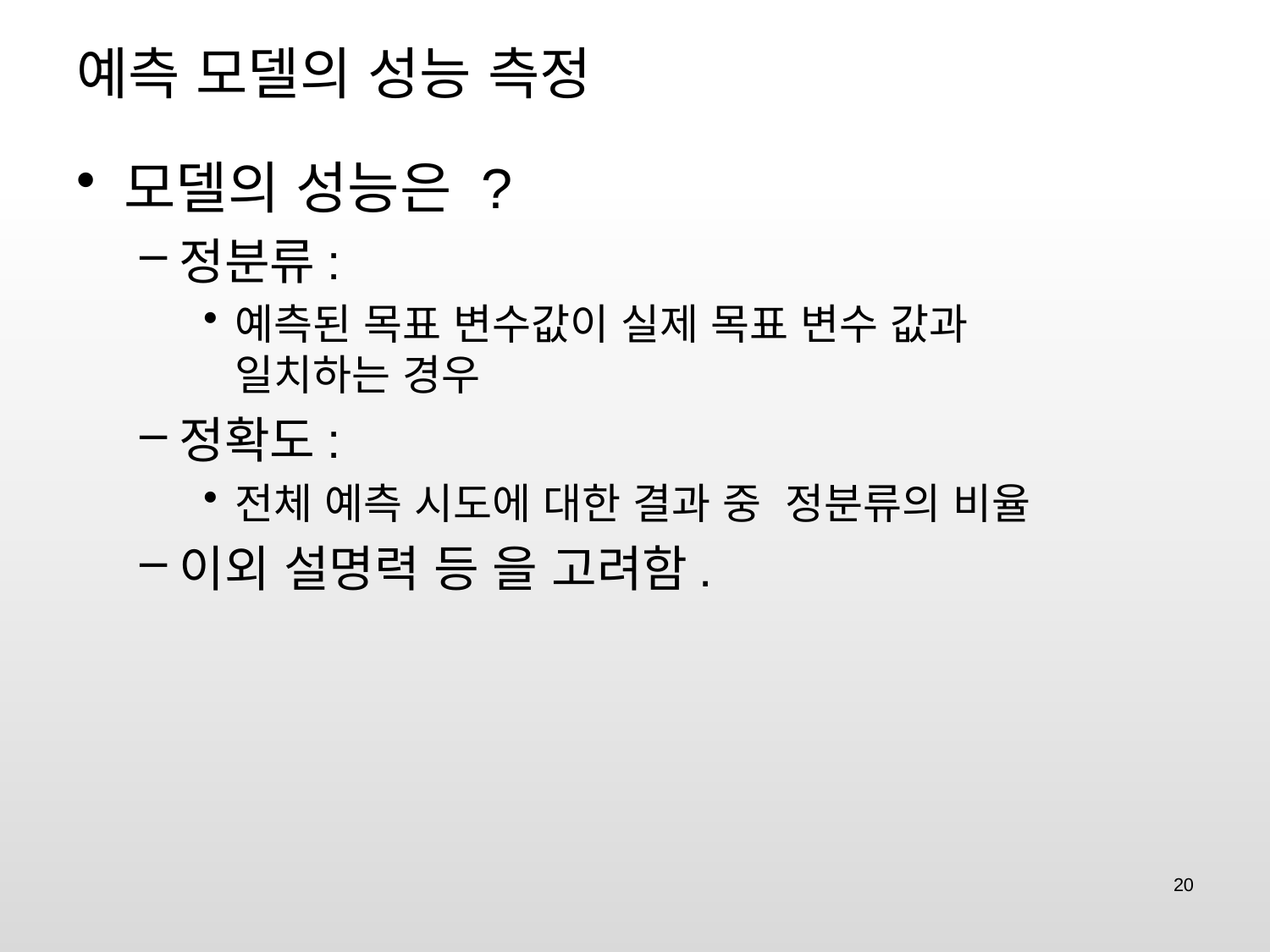

# 예측 모델의 성능 측정
모델의 성능은 ?
정분류:
예측된 목표 변수값이 실제 목표 변수 값과
일치하는 경우
정확도:
전체 예측 시도에 대한 결과 중  정분류의 비율
이외 설명력 등 을 고려함.
20